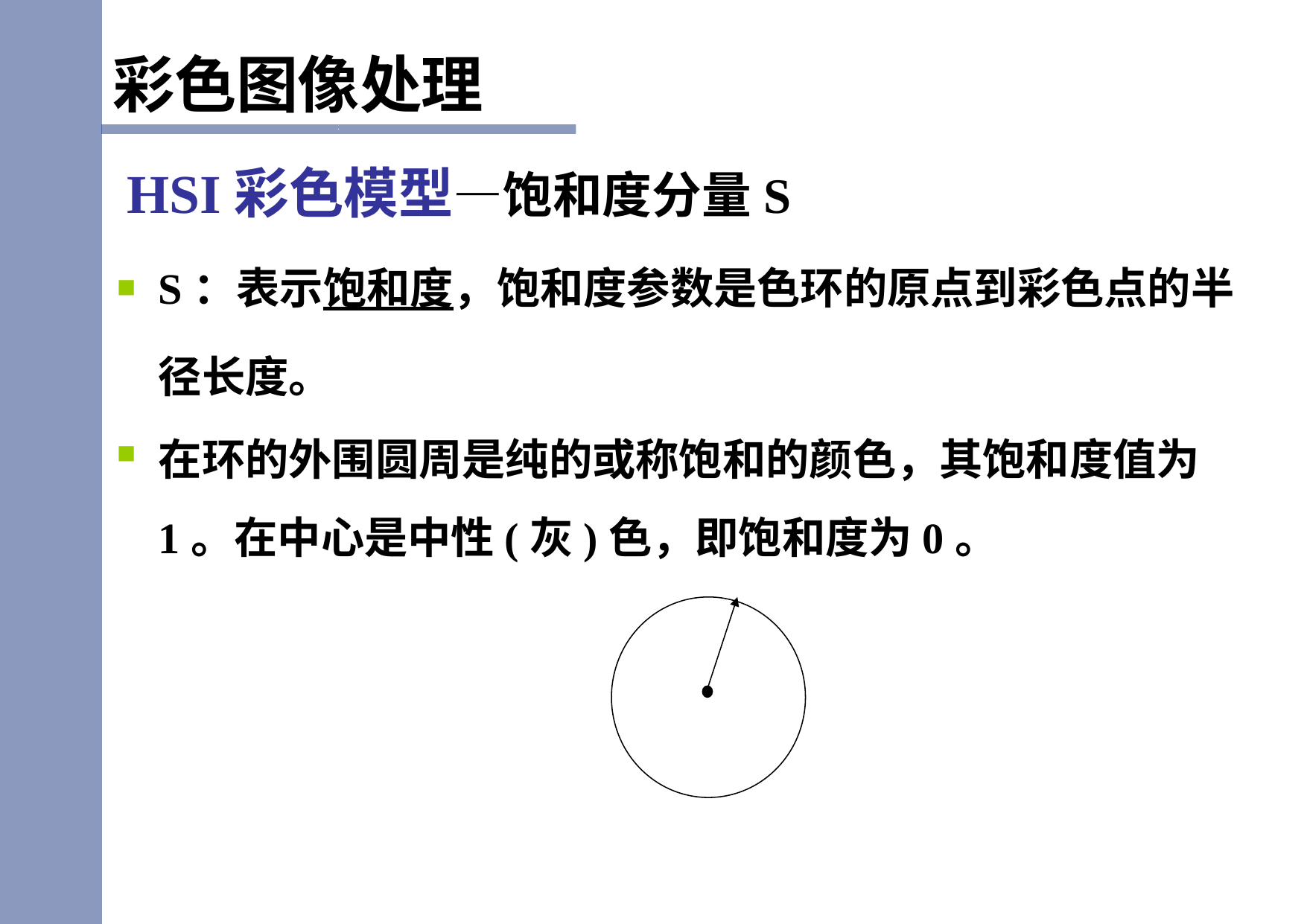

彩色图像处理
 HSI彩色模型—饱和度分量S
S：表示饱和度，饱和度参数是色环的原点到彩色点的半径长度。
在环的外围圆周是纯的或称饱和的颜色，其饱和度值为1。在中心是中性(灰)色，即饱和度为0。